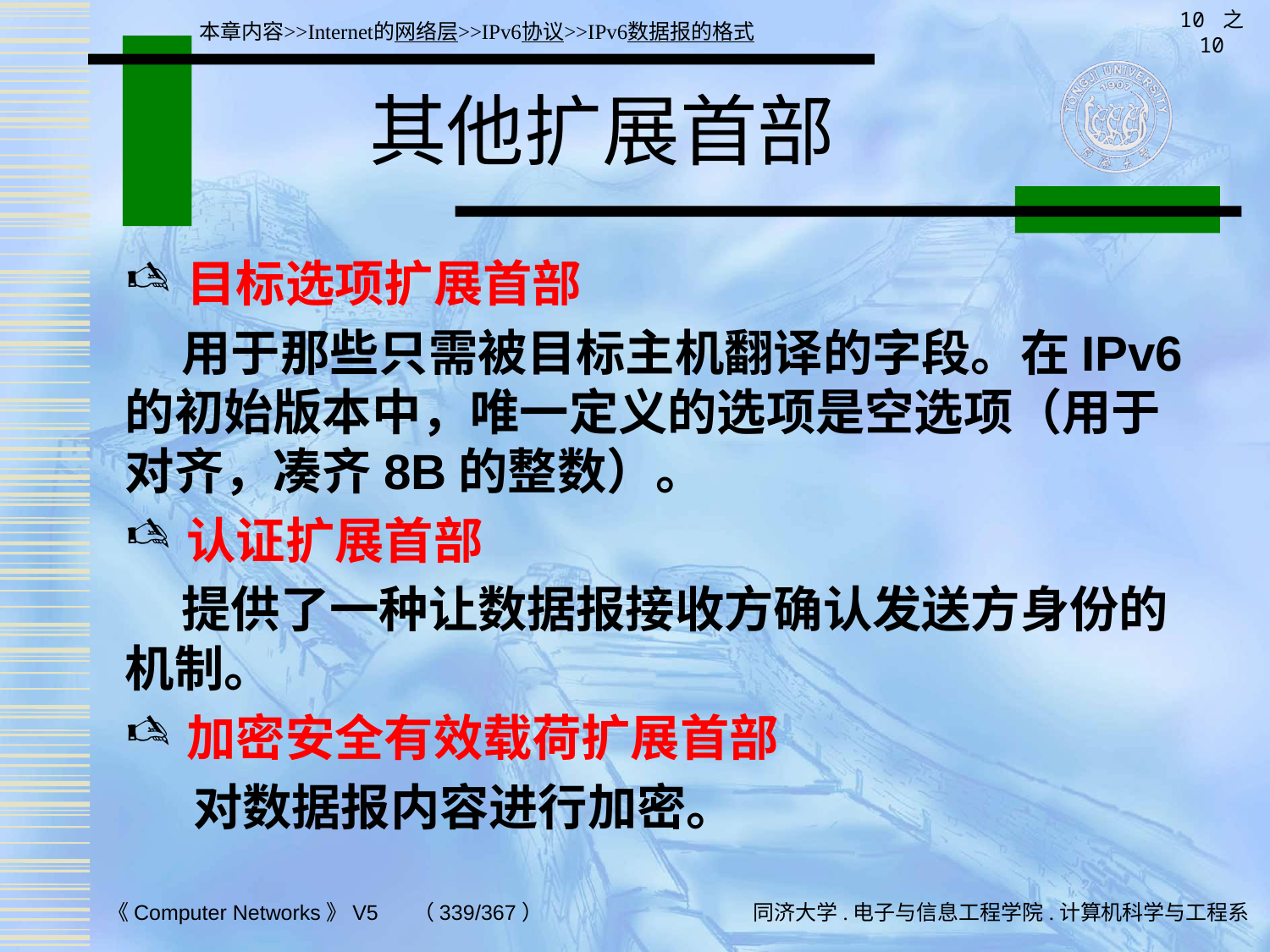

10 之 10
本章内容>>Internet的网络层>>IPv6协议>>IPv6数据报的格式
# 其他扩展首部
目标选项扩展首部
    用于那些只需被目标主机翻译的字段。在IPv6的初始版本中，唯一定义的选项是空选项（用于对齐，凑齐8B的整数）。
认证扩展首部
    提供了一种让数据报接收方确认发送方身份的机制。
加密安全有效载荷扩展首部
     对数据报内容进行加密。